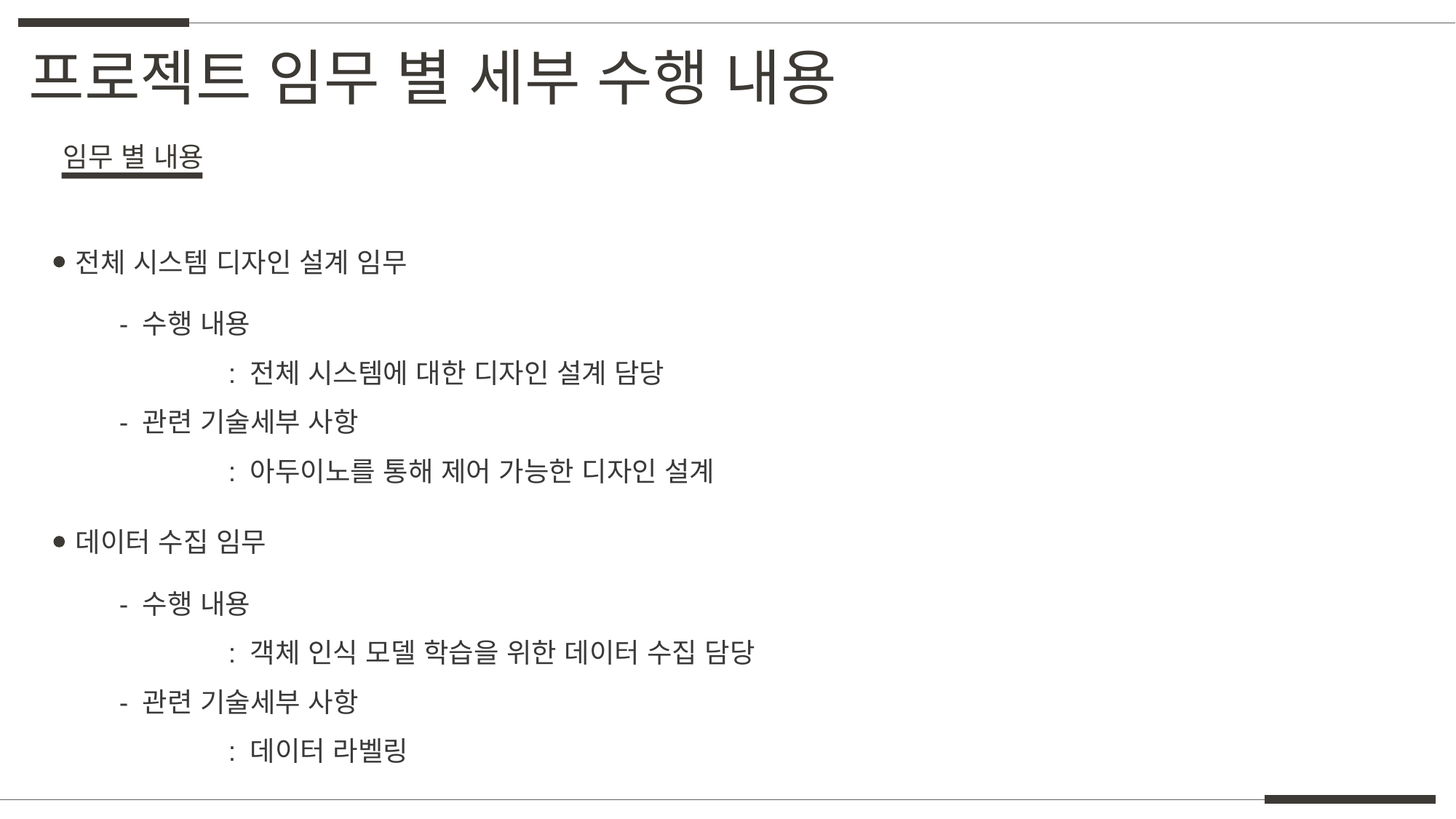

프로젝트 임무 별 세부 수행 내용
임무 별 내용

전체 시스템 디자인 설계 임무

- 수행 내용
	: 전체 시스템에 대한 디자인 설계 담당
- 관련 기술세부 사항
	: 아두이노를 통해 제어 가능한 디자인 설계
데이터 수집 임무

- 수행 내용
	: 객체 인식 모델 학습을 위한 데이터 수집 담당
- 관련 기술세부 사항
	: 데이터 라벨링